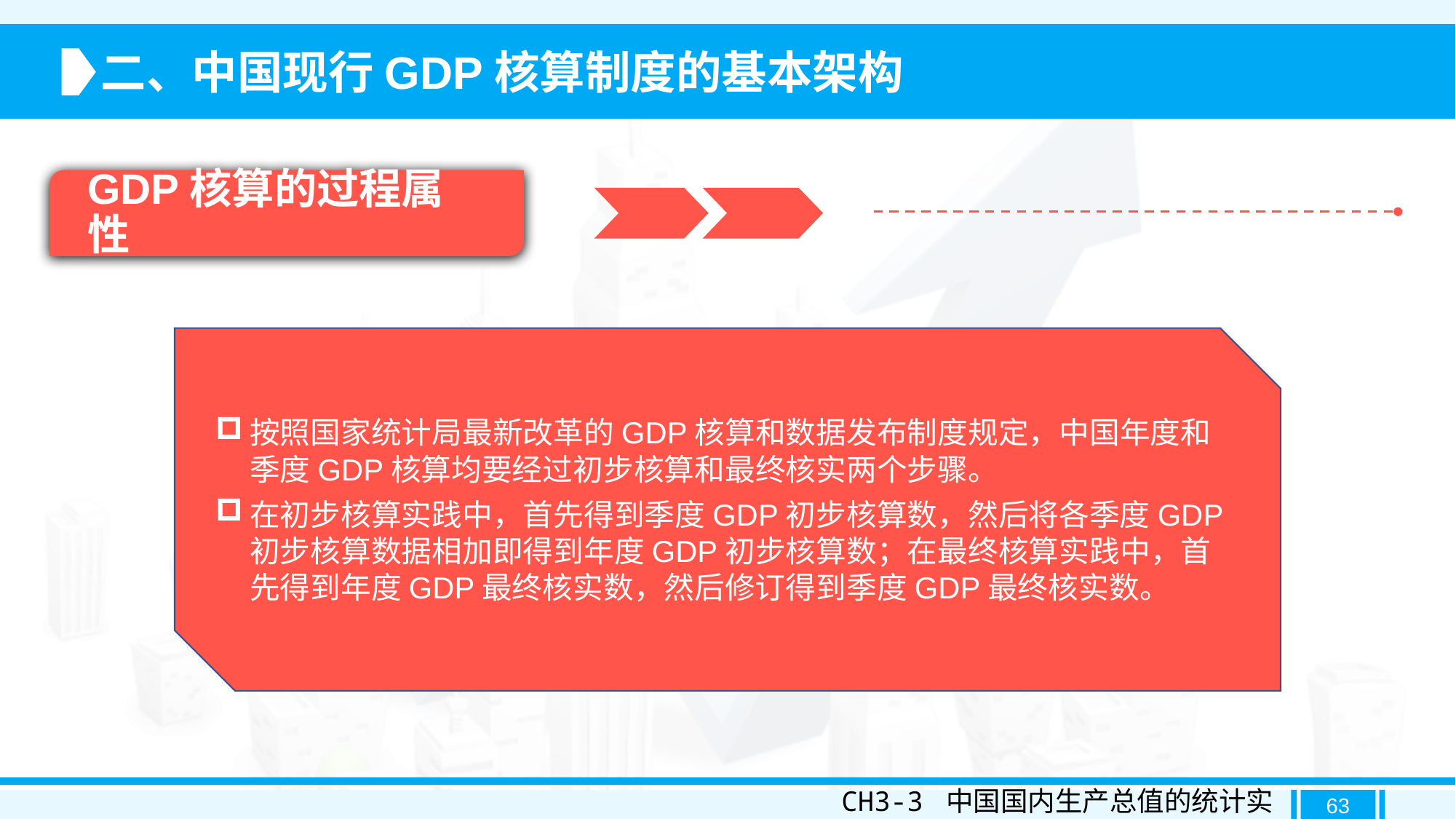

二、中国现行GDP核算制度的基本架构

GDP核算的过程属性

按照国家统计局最新改革的GDP核算和数据发布制度规定，中国年度和季度GDP核算均要经过初步核算和最终核实两个步骤。
在初步核算实践中，首先得到季度GDP初步核算数，然后将各季度GDP初步核算数据相加即得到年度GDP初步核算数；在最终核算实践中，首先得到年度GDP最终核实数，然后修订得到季度GDP最终核实数。
CH3-3 中国国内生产总值的统计实践
63